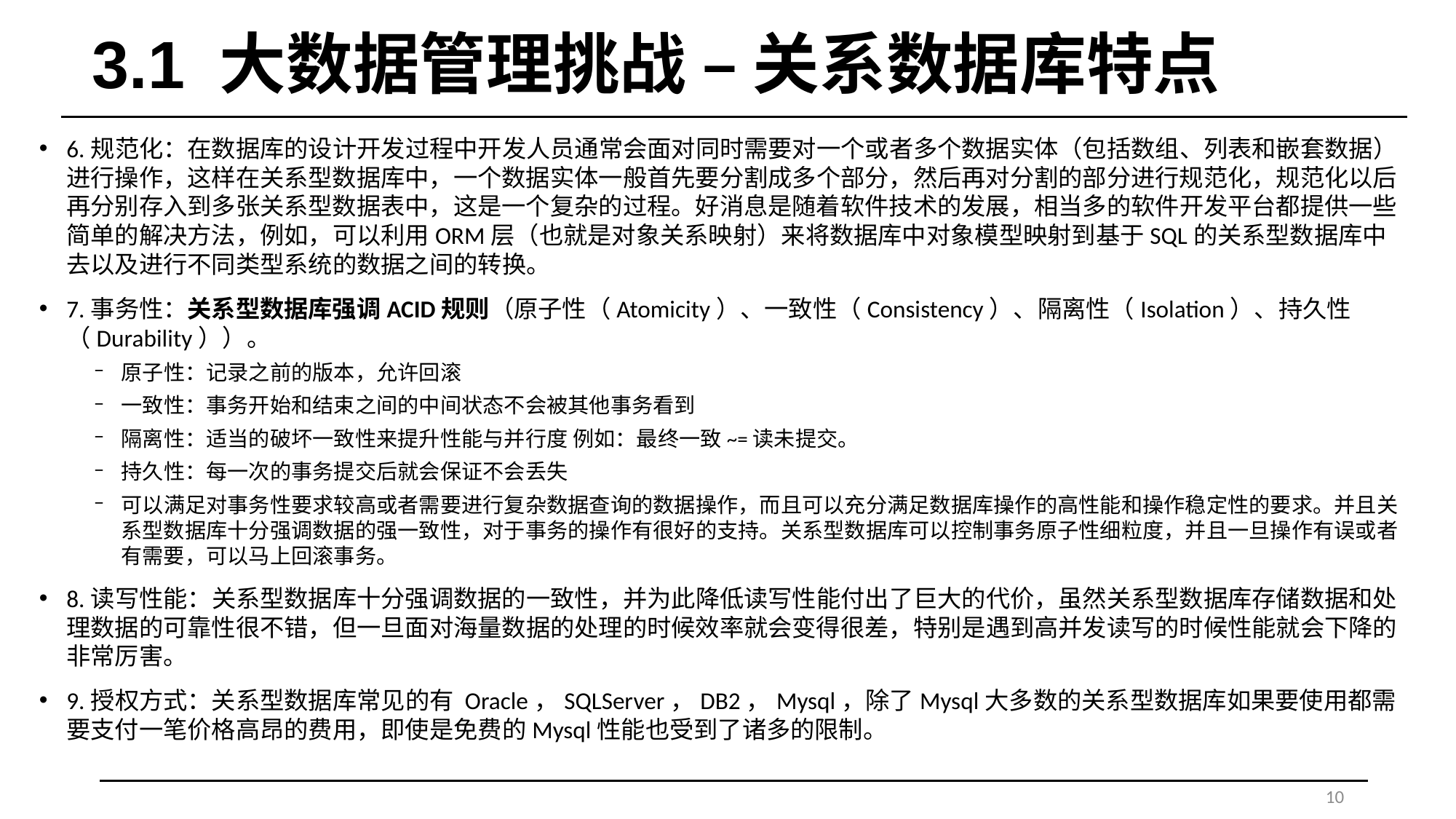

# 3.1 大数据管理挑战 – 关系数据库特点
6.规范化：在数据库的设计开发过程中开发人员通常会面对同时需要对一个或者多个数据实体（包括数组、列表和嵌套数据）进行操作，这样在关系型数据库中，一个数据实体一般首先要分割成多个部分，然后再对分割的部分进行规范化，规范化以后再分别存入到多张关系型数据表中，这是一个复杂的过程。好消息是随着软件技术的发展，相当多的软件开发平台都提供一些简单的解决方法，例如，可以利用ORM层（也就是对象关系映射）来将数据库中对象模型映射到基于SQL的关系型数据库中去以及进行不同类型系统的数据之间的转换。
7.事务性：关系型数据库强调ACID规则（原子性（Atomicity）、一致性（Consistency）、隔离性（Isolation）、持久性（Durability））。
原子性：记录之前的版本，允许回滚
一致性：事务开始和结束之间的中间状态不会被其他事务看到
隔离性：适当的破坏一致性来提升性能与并行度 例如：最终一致~=读未提交。
持久性：每一次的事务提交后就会保证不会丢失
可以满足对事务性要求较高或者需要进行复杂数据查询的数据操作，而且可以充分满足数据库操作的高性能和操作稳定性的要求。并且关系型数据库十分强调数据的强一致性，对于事务的操作有很好的支持。关系型数据库可以控制事务原子性细粒度，并且一旦操作有误或者有需要，可以马上回滚事务。
8.读写性能：关系型数据库十分强调数据的一致性，并为此降低读写性能付出了巨大的代价，虽然关系型数据库存储数据和处理数据的可靠性很不错，但一旦面对海量数据的处理的时候效率就会变得很差，特别是遇到高并发读写的时候性能就会下降的非常厉害。
9.授权方式：关系型数据库常见的有 Oracle，SQLServer，DB2，Mysql，除了Mysql大多数的关系型数据库如果要使用都需要支付一笔价格高昂的费用，即使是免费的Mysql性能也受到了诸多的限制。
10